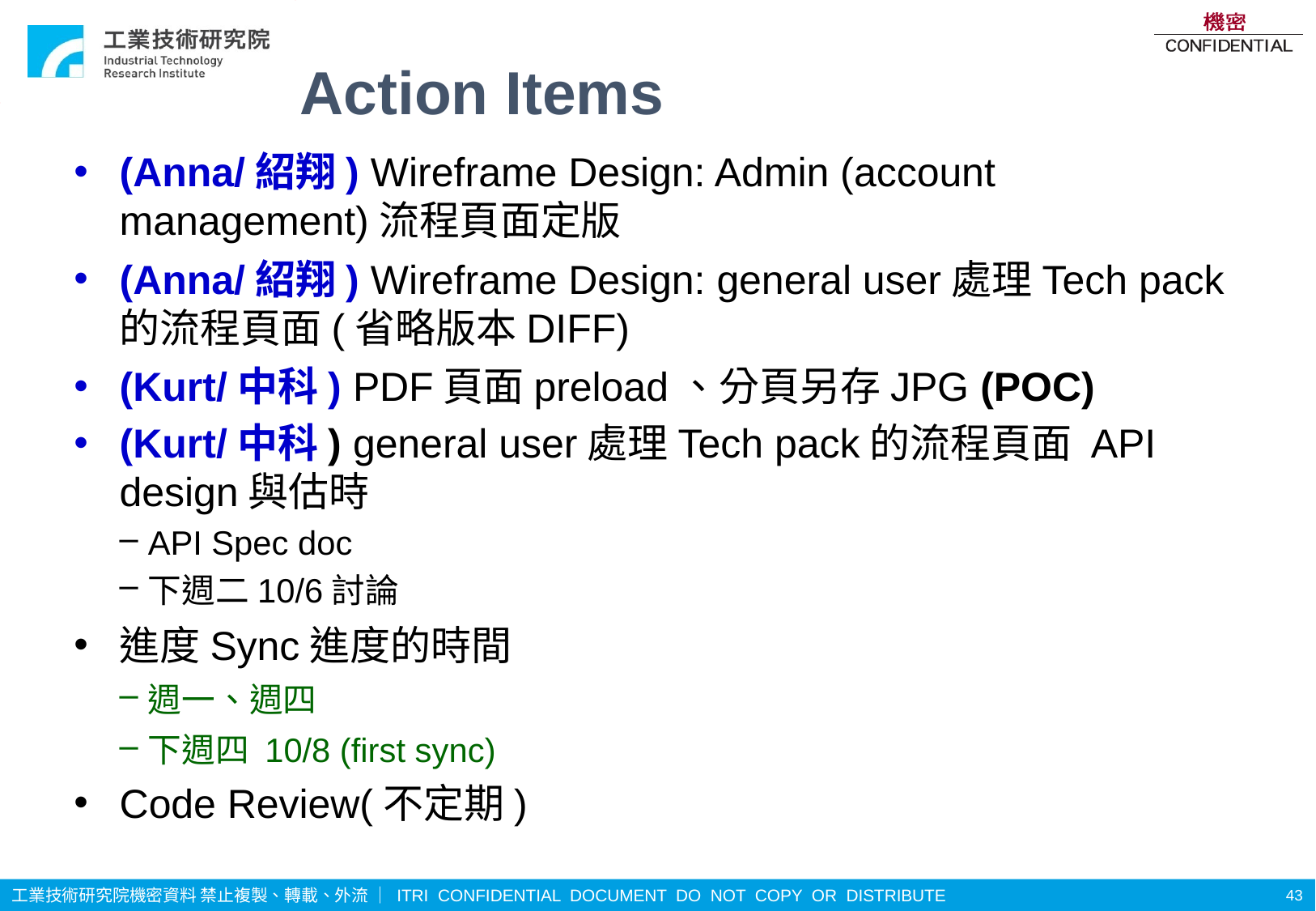

# Action Items
(Anna/紹翔) Wireframe Design: Admin (account management)流程頁面定版
(Anna/紹翔) Wireframe Design: general user處理Tech pack的流程頁面(省略版本DIFF)
(Kurt/中科) PDF頁面preload、分頁另存JPG (POC)
(Kurt/中科) general user處理Tech pack的流程頁面 API design與估時
API Spec doc
下週二10/6討論
進度Sync進度的時間
週一、週四
下週四 10/8 (first sync)
Code Review(不定期)

43